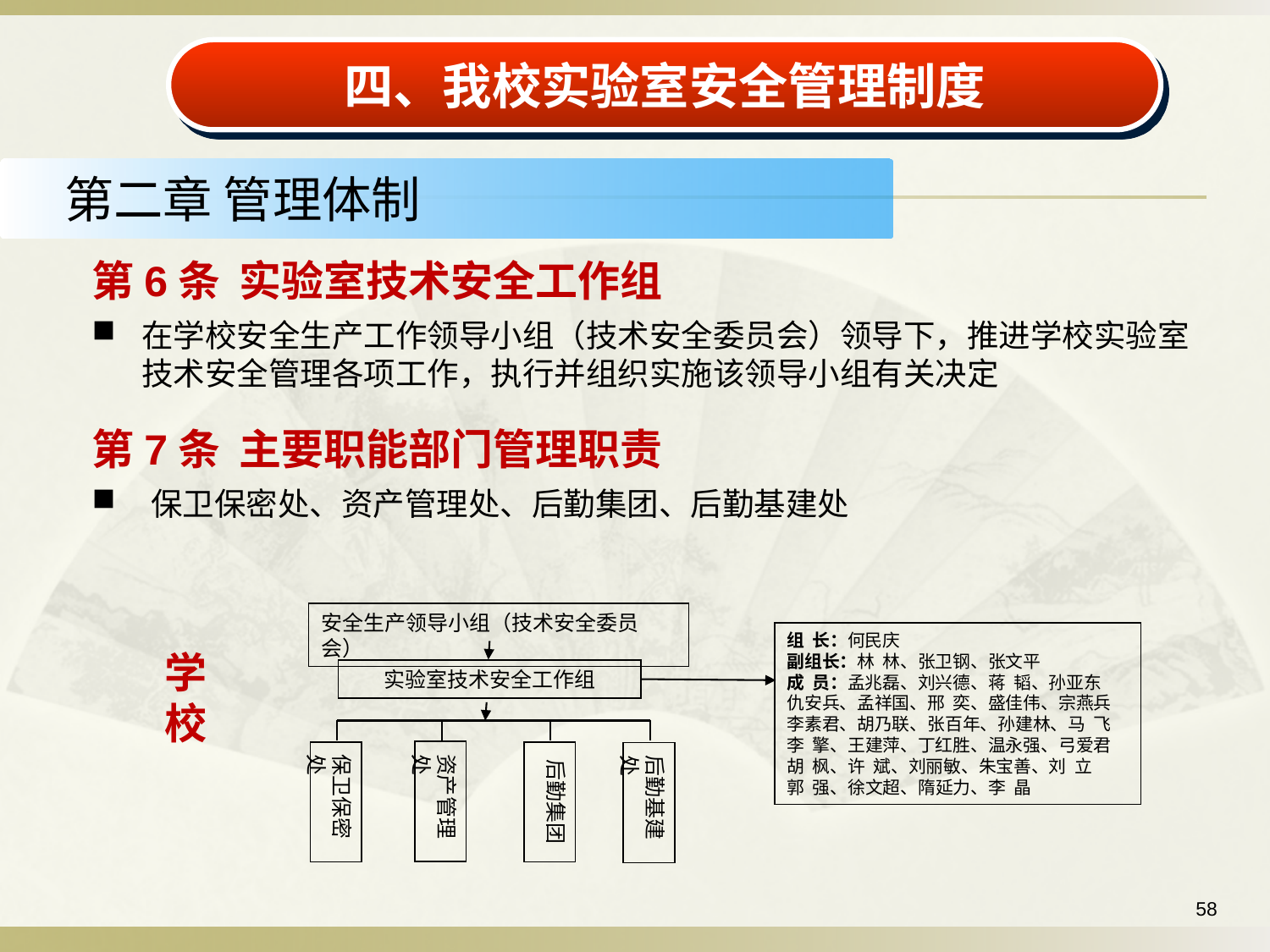

四、我校实验室安全管理制度
第二章 管理体制
第6条  实验室技术安全工作组
在学校安全生产工作领导小组（技术安全委员会）领导下，推进学校实验室技术安全管理各项工作，执行并组织实施该领导小组有关决定
第7条  主要职能部门管理职责
   保卫保密处、资产管理处、后勤集团、后勤基建处
学校
安全生产领导小组（技术安全委员会）
组  长：何民庆
副组长：林  林、张卫钢、张文平
成  员：孟兆磊、刘兴德、蒋  韬、孙亚东
仇安兵、孟祥国、邢  奕、盛佳伟、宗燕兵李素君、胡乃联、张百年、孙建林、马  飞
李  擎、王建萍、丁红胜、温永强、弓爱君
胡  枫、许  斌、刘丽敏、朱宝善、刘  立
郭  强、徐文超、隋延力、李  晶
实验室技术安全工作组
保卫保密处
后勤基建处
资产管理处
后勤集团
58